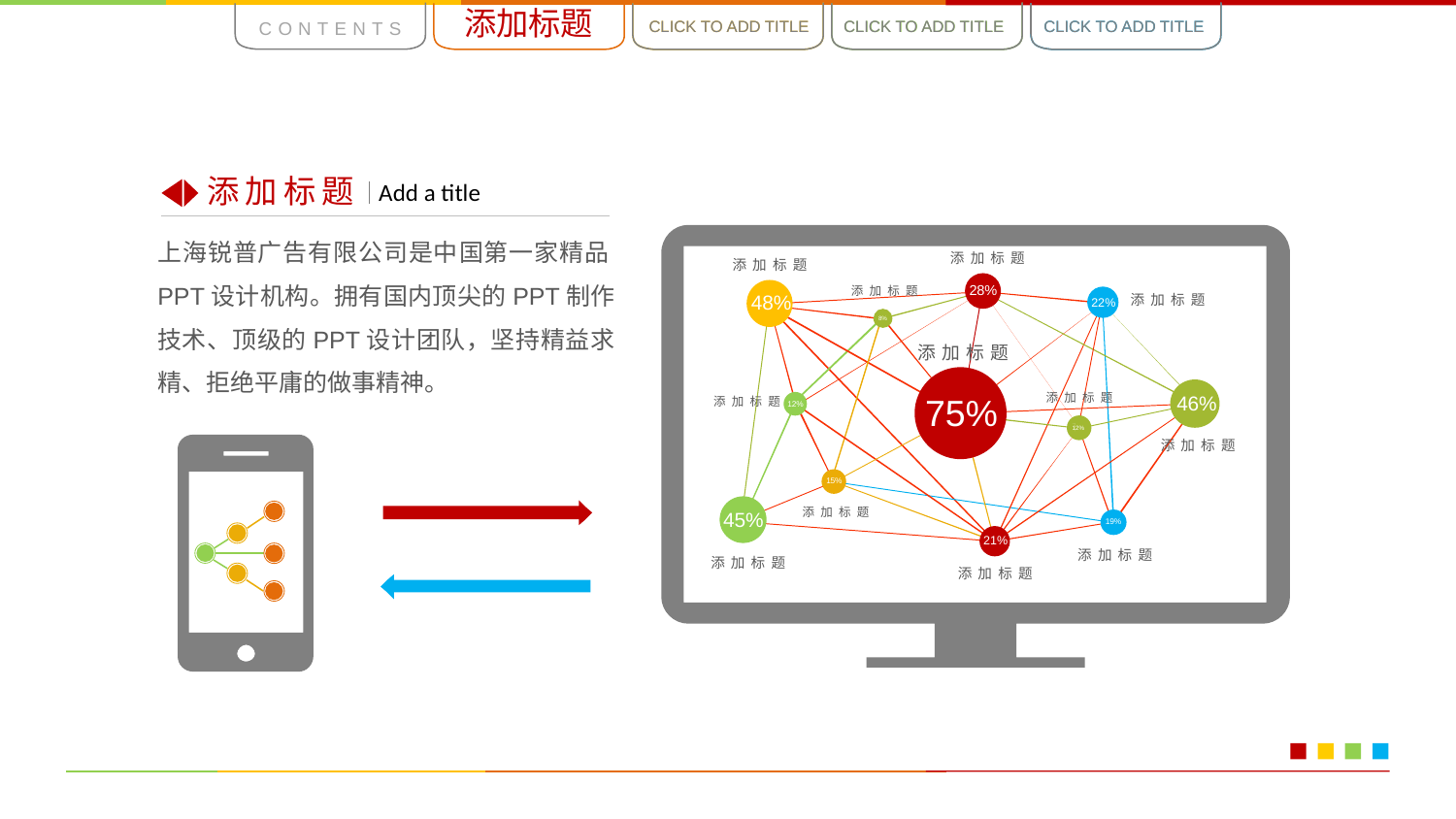

添加标题

CONTENTS

CLICK TO ADD TITLE

CLICK TO ADD TITLE

CLICK TO ADD TITLE

CLICK TO ADD TITLE

CLICK TO ADD TITLE

CLICK TO ADD TITLE
添加标题
Add a title

上海锐普广告有限公司是中国第一家精品PPT设计机构。拥有国内顶尖的PPT制作技术、顶级的PPT设计团队，坚持精益求精、拒绝平庸的做事精神。

添加标题
添加标题

28%
添加标题

48%
添加标题

22%

8%

添加标题

75%

46%
添加标题
添加标题
12%

12%

添加标题

15%

45%
添加标题

19%

21%

添加标题
添加标题
添加标题